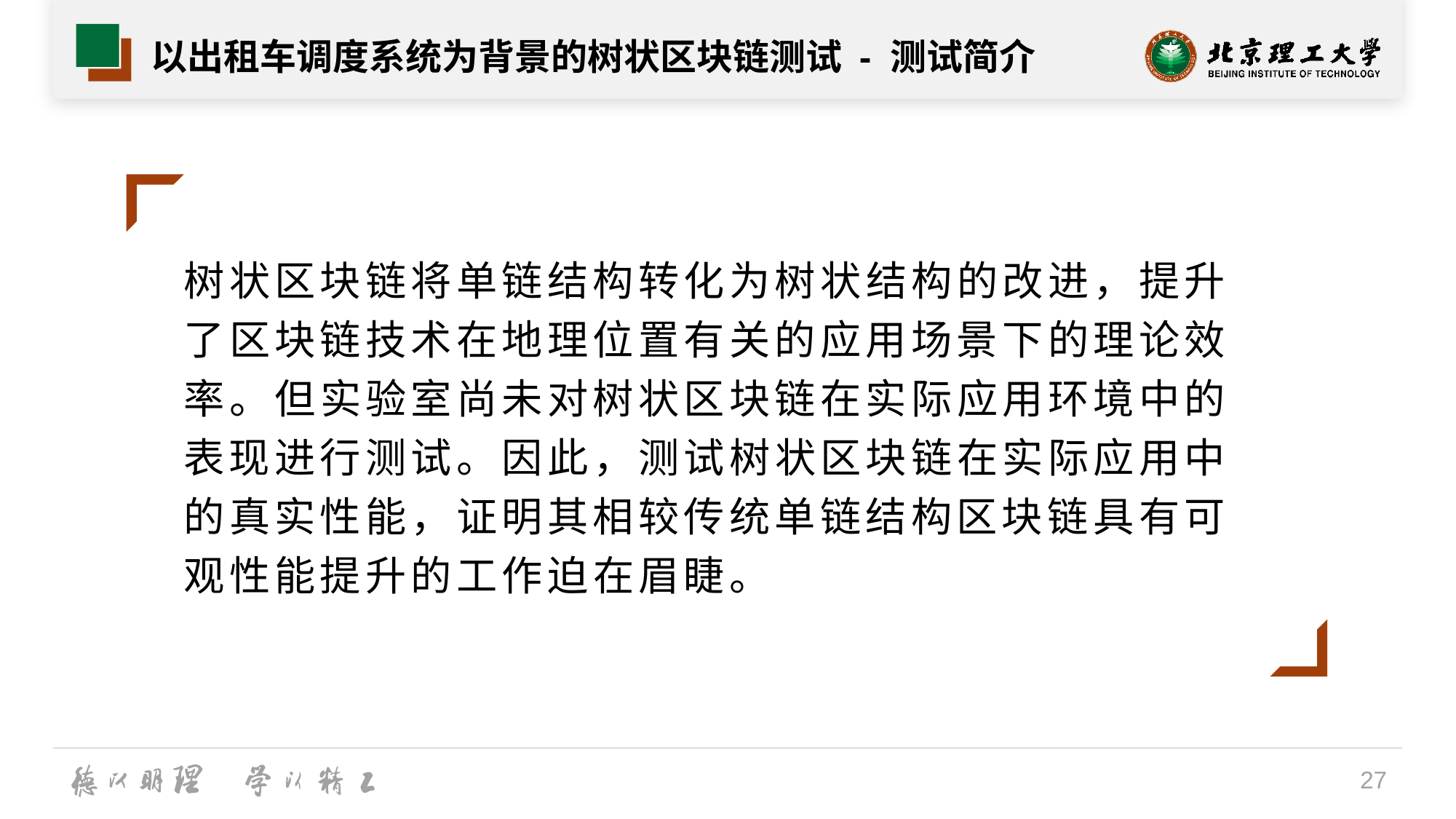

# 以出租车调度系统为背景的树状区块链测试 - 测试简介

树状区块链将单链结构转化为树状结构的改进，提升了区块链技术在地理位置有关的应用场景下的理论效率。但实验室尚未对树状区块链在实际应用环境中的表现进行测试。因此，测试树状区块链在实际应用中的真实性能，证明其相较传统单链结构区块链具有可观性能提升的工作迫在眉睫。